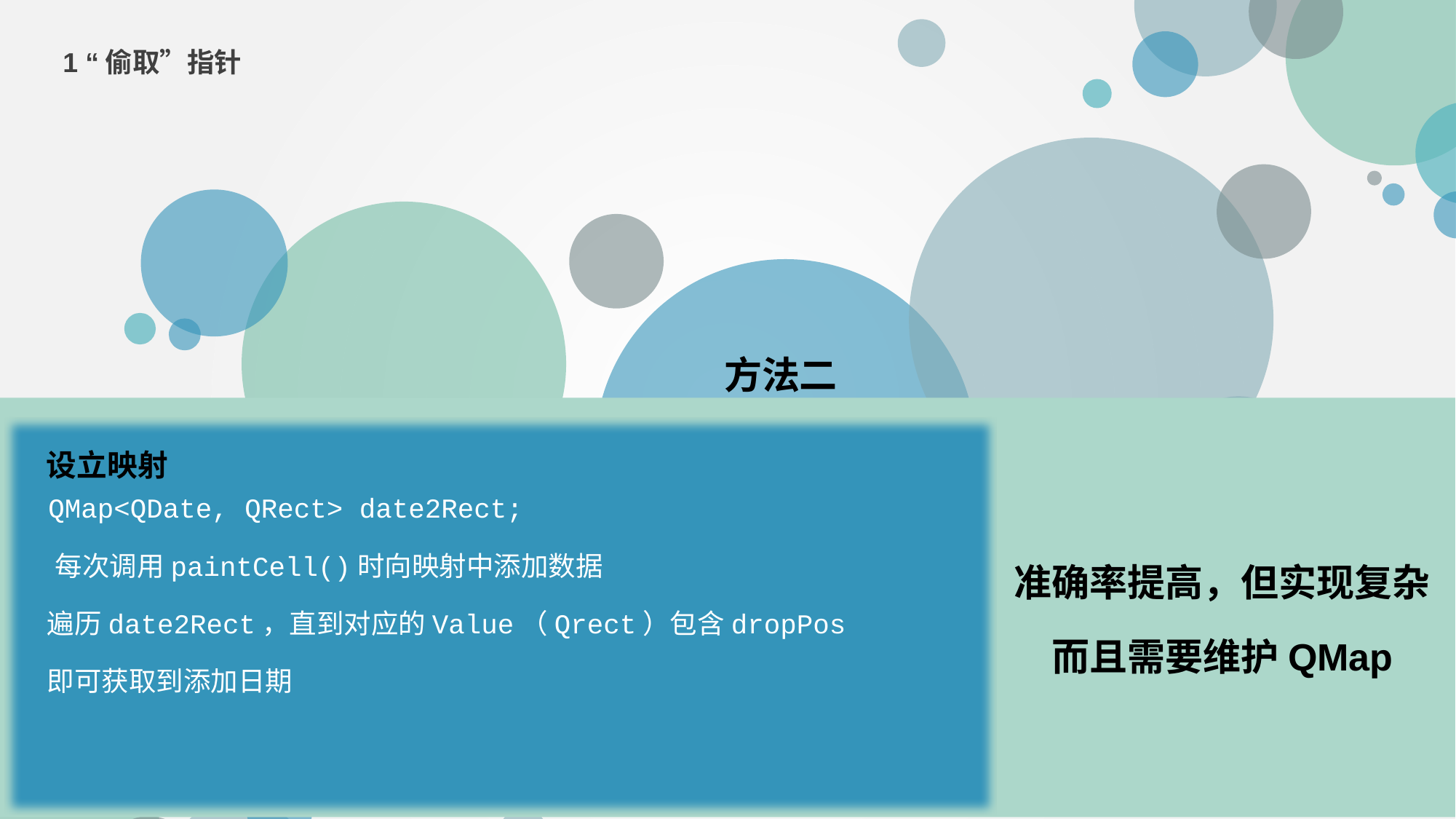

1 “偷取”指针

方法二

  QMap<QDate, QRect> date2Rect;
  每次调用paintCell()时向映射中添加数据
    遍历date2Rect，直到对应的Value（Qrect）包含dropPos
    即可获取到添加日期

设立映射

准确率提高，但实现复杂
而且需要维护QMap